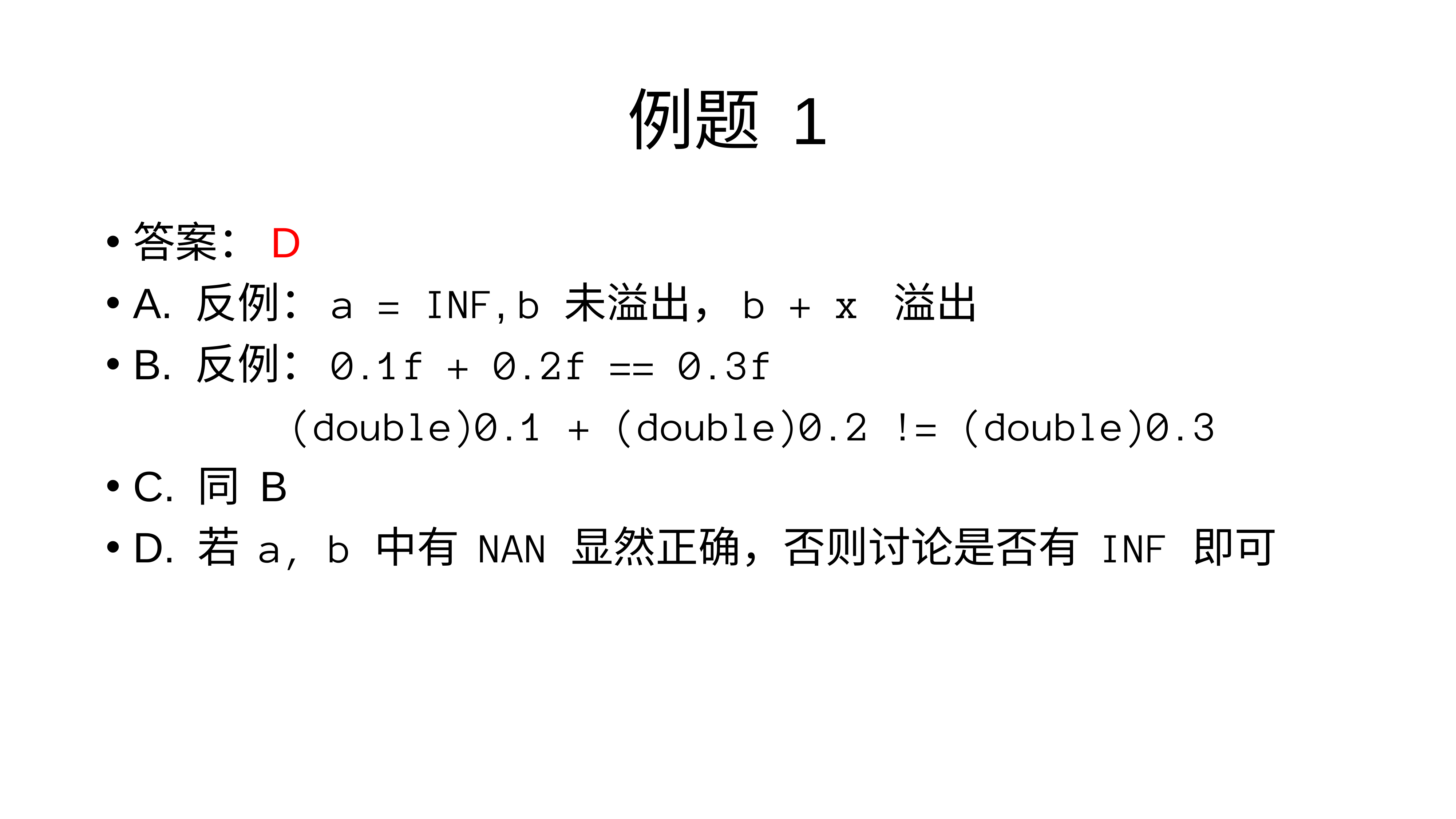

# 例题 1
答案：D
A. 反例：a = INF, b 未溢出，b + x 溢出
B. 反例：0.1f + 0.2f == 0.3f
        (double)0.1 + (double)0.2 != (double)0.3
C. 同 B
D. 若 a, b 中有 NAN 显然正确，否则讨论是否有 INF 即可